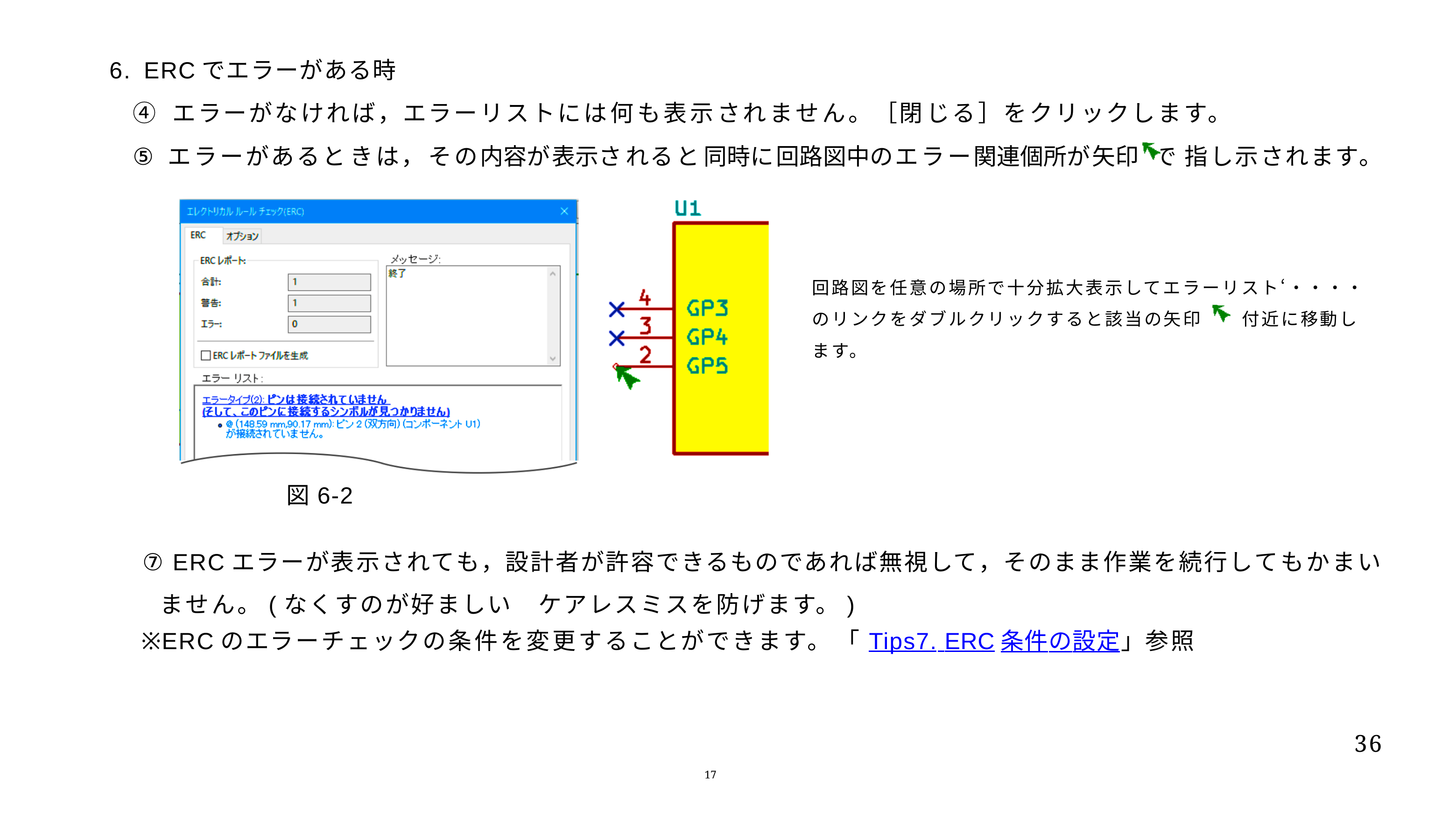

6. ERCでエラーがある時
④ エラーがなければ，エラーリストには何も表示されません。［閉じる］をクリックします。
エラーがあるときは，その内容が表示されると同時に回路図中のエラー関連個所が矢印	 で 指し示されます。

回路図を任意の場所で十分拡大表示してエラーリスト‘・・・・
のリンクをダブルクリックすると該当の矢印　　付近に移動します。

図6-2
⑦ ERCエラーが表示されても，設計者が許容できるものであれば無視して，そのまま作業を続行してもかまいません。(なくすのが好ましい　ケアレスミスを防げます。)
※ ERCのエラーチェックの条件を変更することができます。「Tips7. ERC条件の設定」参照
36
17